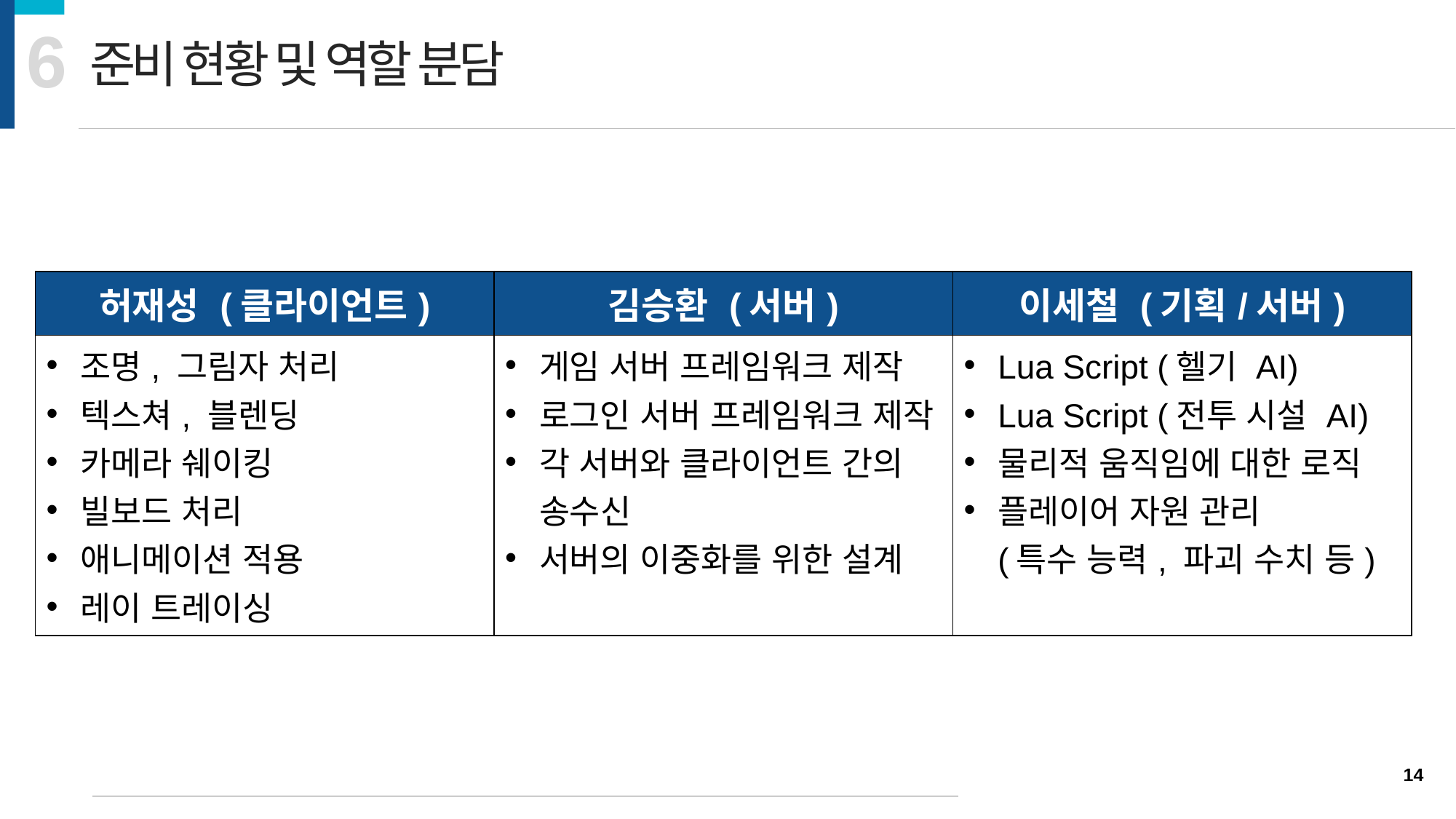

6
준비 현황 및 역할 분담
| 허재성 (클라이언트) | 김승환 (서버) | 이세철 (기획/서버) |
| --- | --- | --- |
| 조명, 그림자 처리 텍스쳐, 블렌딩 카메라 쉐이킹 빌보드 처리 애니메이션 적용 레이 트레이싱 | 게임 서버 프레임워크 제작 로그인 서버 프레임워크 제작 각 서버와 클라이언트 간의 송수신 서버의 이중화를 위한 설계 | Lua Script (헬기 AI) Lua Script (전투 시설 AI) 물리적 움직임에 대한 로직 플레이어 자원 관리 (특수 능력, 파괴 수치 등) |
14